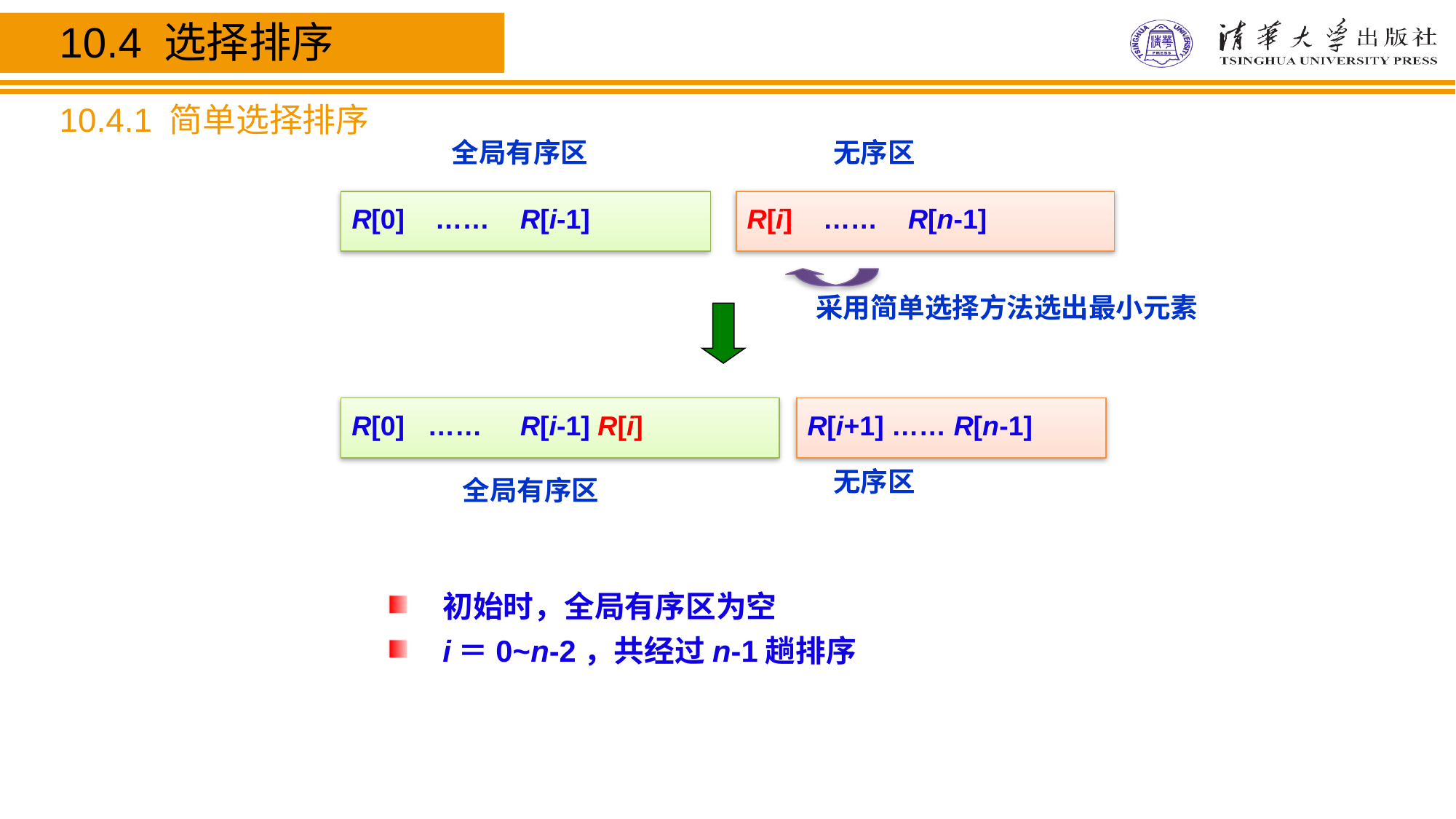

10.4 选择排序
10.4.1 简单选择排序
全局有序区
无序区
R[0]    ……    R[i-1]
R[i]    ……    R[n-1]

采用简单选择方法选出最小元素

R[0]   ……     R[i-1] R[i]
R[i+1] …… R[n-1]
无序区
全局有序区
初始时，全局有序区为空
i＝0~n-2，共经过n-1趟排序